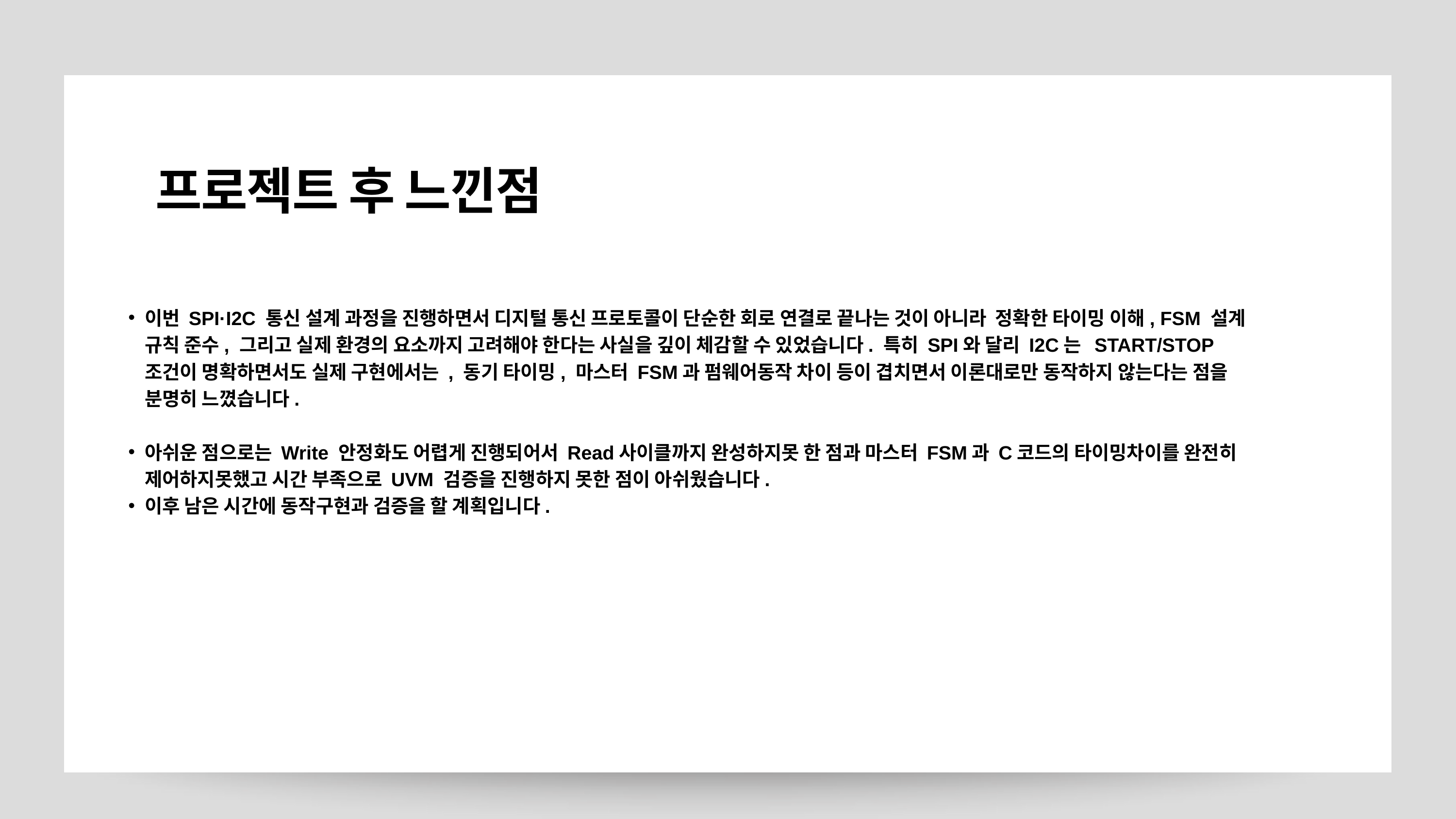

프로젝트 후 느낀점
이번 SPI·I2C 통신 설계 과정을 진행하면서 디지털 통신 프로토콜이 단순한 회로 연결로 끝나는 것이 아니라  정확한 타이밍 이해, FSM 설계 규칙 준수, 그리고 실제 환경의 요소까지 고려해야 한다는 사실을 깊이 체감할 수 있었습니다. 특히 SPI와 달리 I2C는  START/STOP 조건이 명확하면서도 실제 구현에서는 , 동기 타이밍, 마스터 FSM과 펌웨어동작 차이 등이 겹치면서 이론대로만 동작하지 않는다는 점을 분명히 느꼈습니다.

아쉬운 점으로는 Write 안정화도 어렵게 진행되어서 Read사이클까지 완성하지못 한 점과 마스터 FSM과 C코드의 타이밍차이를 완전히 제어하지못했고 시간 부족으로 UVM 검증을 진행하지 못한 점이 아쉬웠습니다.
이후 남은 시간에 동작구현과 검증을 할 계획입니다.